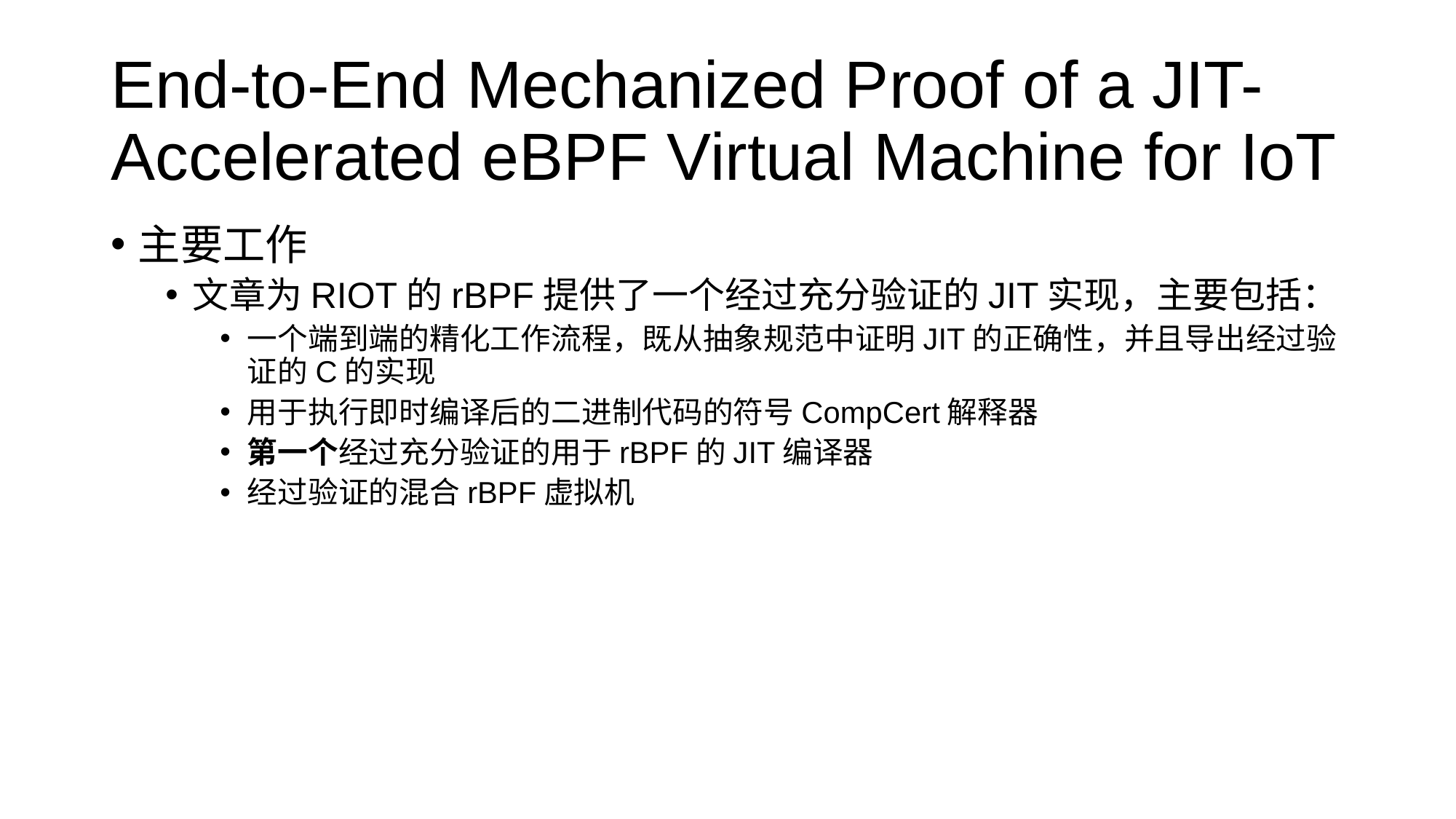

# End-to-End Mechanized Proof of a JIT-Accelerated eBPF Virtual Machine for IoT
主要工作
文章为RIOT的rBPF提供了一个经过充分验证的JIT实现，主要包括：
一个端到端的精化工作流程，既从抽象规范中证明JIT的正确性，并且导出经过验证的C的实现
用于执行即时编译后的二进制代码的符号CompCert解释器
第一个经过充分验证的用于rBPF的JIT编译器
经过验证的混合rBPF虚拟机